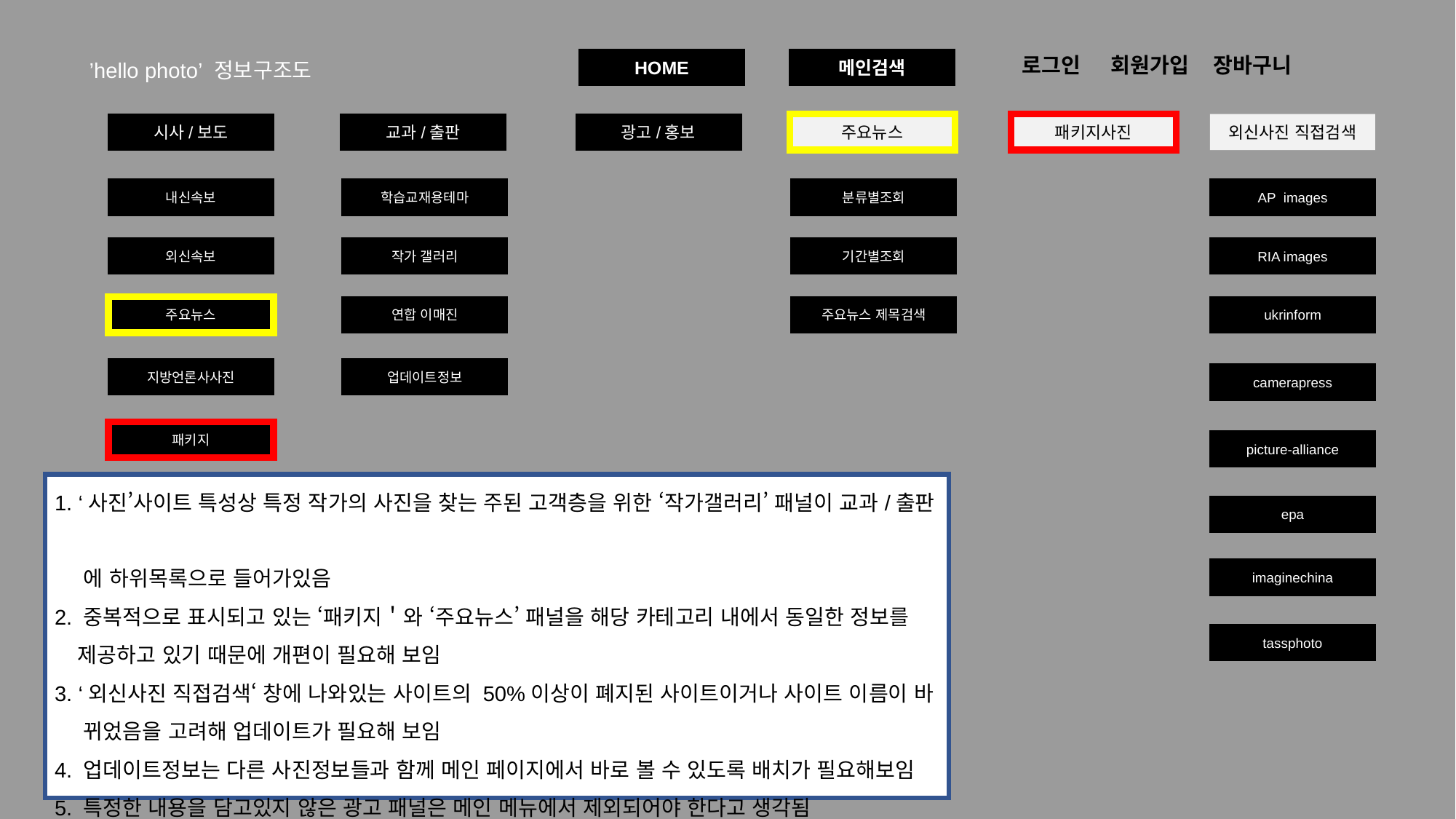

로그인     회원가입    장바구니
HOME
메인검색
’hello photo’ 정보구조도
시사/보도
교과/출판
광고/홍보
주요뉴스
패키지사진
외신사진 직접검색
내신속보
학습교재용테마
분류별조회
AP  images
외신속보
작가 갤러리
기간별조회
RIA images
주요뉴스
연합 이매진
주요뉴스 제목검색
ukrinform
지방언론사사진
업데이트정보
camerapress
패키지
picture-alliance
1. ‘사진’사이트 특성상 특정 작가의 사진을 찾는 주된 고객층을 위한 ‘작가갤러리’ 패널이 교과/출판
    에 하위목록으로 들어가있음
2. 중복적으로 표시되고 있는 ‘패키지＇와 ‘주요뉴스’ 패널을 해당 카테고리 내에서 동일한 정보를
   제공하고 있기 때문에 개편이 필요해 보임
3. ‘외신사진 직접검색‘ 창에 나와있는 사이트의 50%이상이 폐지된 사이트이거나 사이트 이름이 바
    뀌었음을 고려해 업데이트가 필요해 보임
4. 업데이트정보는 다른 사진정보들과 함께 메인 페이지에서 바로 볼 수 있도록 배치가 필요해보임
5. 특정한 내용을 담고있지 않은 광고 패널은 메인 메뉴에서 제외되어야 한다고 생각됨

epa
imaginechina
tassphoto